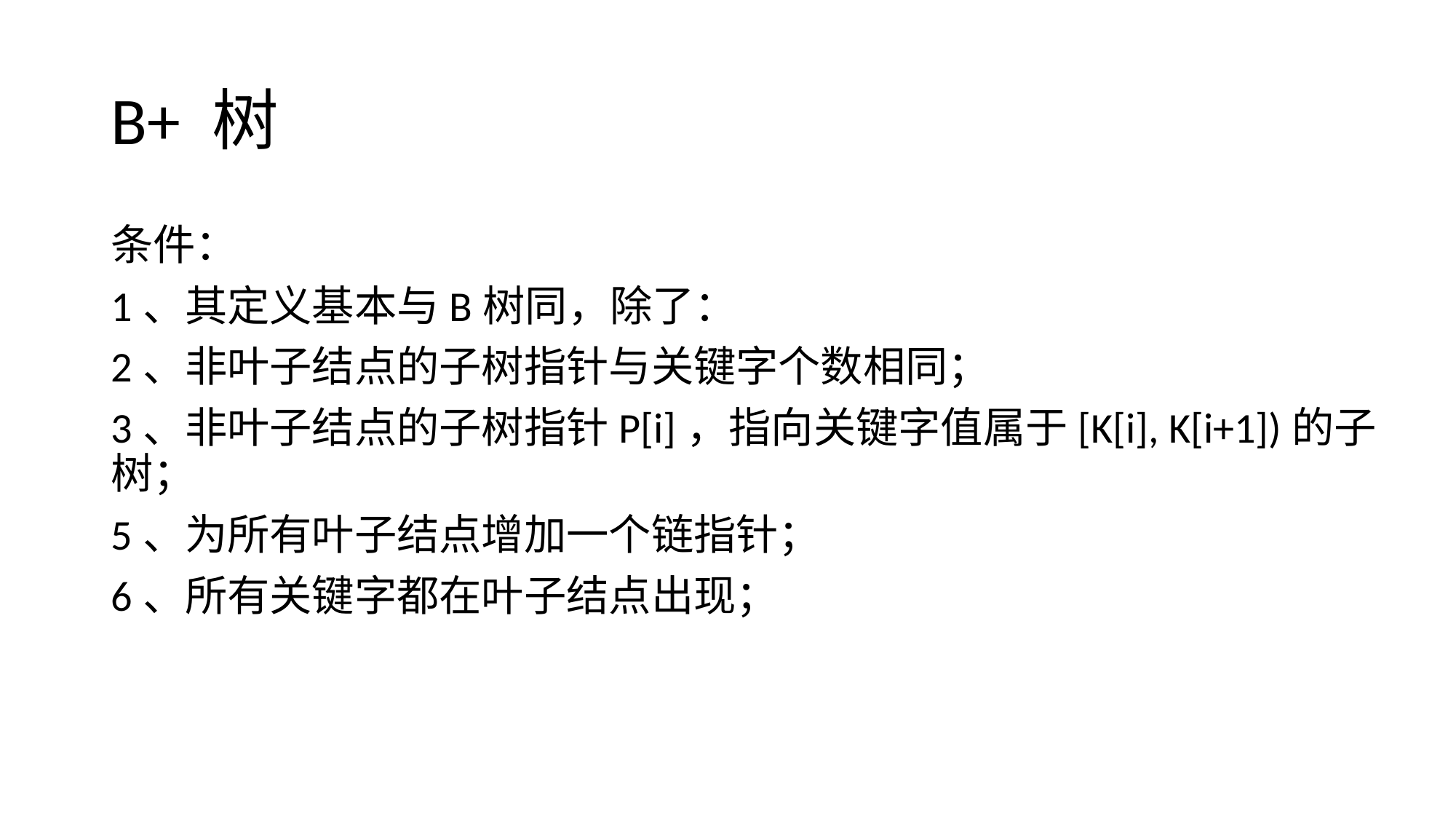

# B+ 树
条件：
1、其定义基本与B树同，除了：
2、非叶子结点的子树指针与关键字个数相同；
3、非叶子结点的子树指针P[i]，指向关键字值属于[K[i], K[i+1])的子树；
5、为所有叶子结点增加一个链指针；
6、所有关键字都在叶子结点出现；